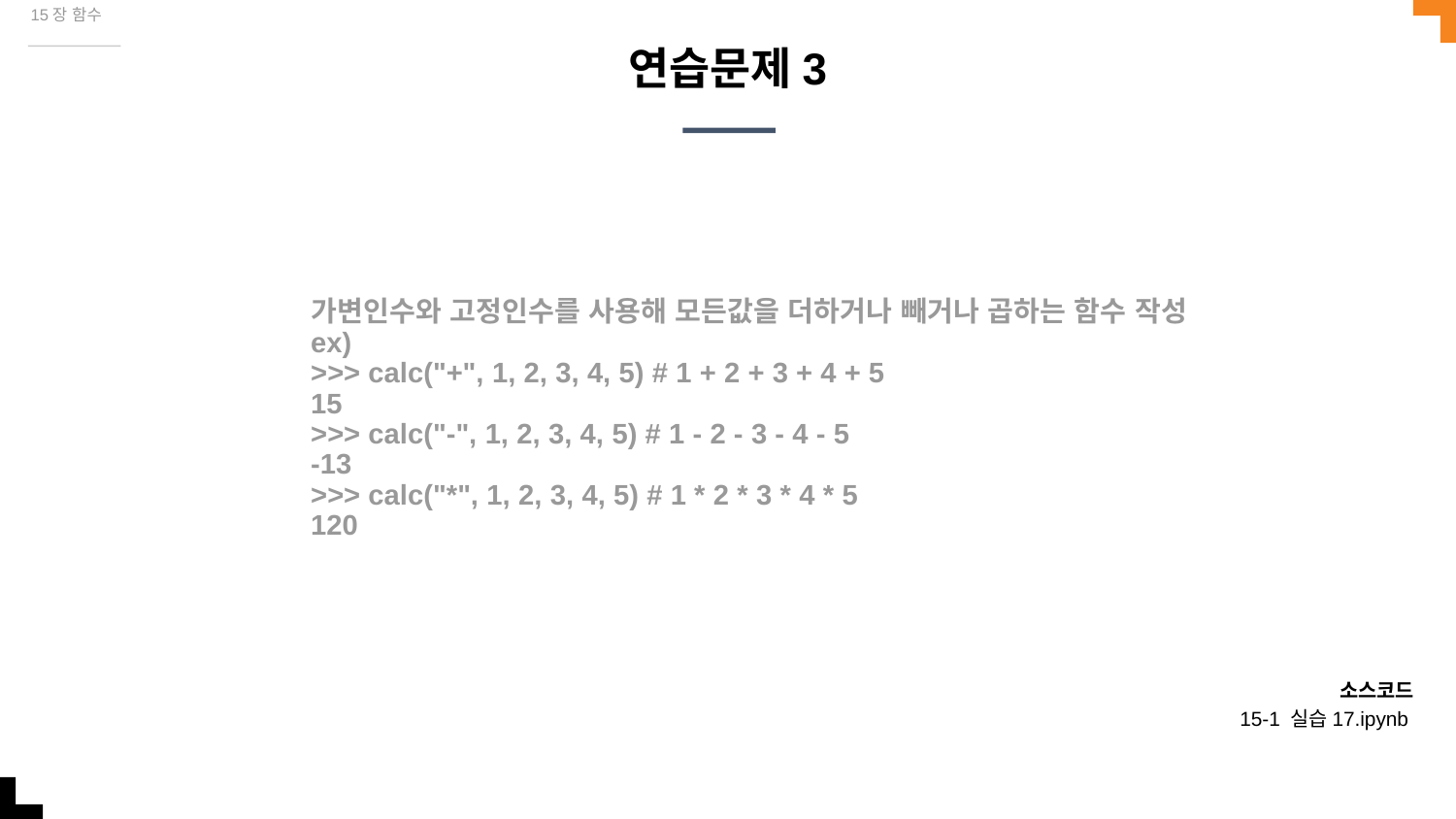

15장 함수
# 연습문제3
가변인수와 고정인수를 사용해 모든값을 더하거나 빼거나 곱하는 함수 작성
ex)
>>> calc("+", 1, 2, 3, 4, 5) # 1 + 2 + 3 + 4 + 5
15
>>> calc("-", 1, 2, 3, 4, 5) # 1 - 2 - 3 - 4 - 5
-13
>>> calc("*", 1, 2, 3, 4, 5) # 1 * 2 * 3 * 4 * 5
120
소스코드
15-1 실습17.ipynb